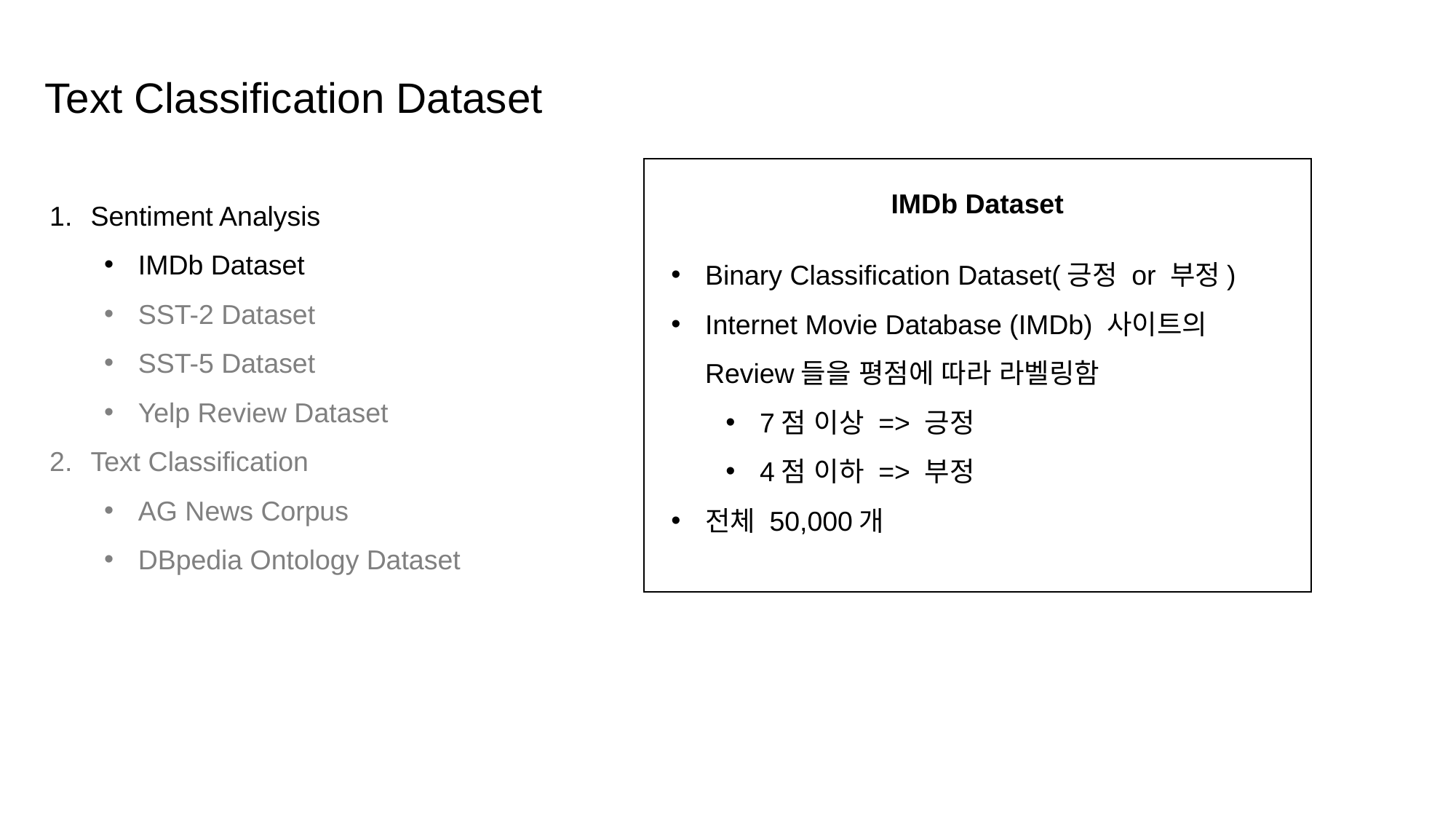

Text Classification Dataset

Sentiment Analysis
IMDb Dataset
SST-2 Dataset
SST-5 Dataset
Yelp Review Dataset
Text Classification
AG News Corpus
DBpedia Ontology Dataset
IMDb Dataset
Binary Classification Dataset(긍정 or 부정)
Internet Movie Database (IMDb) 사이트의 Review들을 평점에 따라 라벨링함
7점 이상 => 긍정
4점 이하 => 부정
전체 50,000개